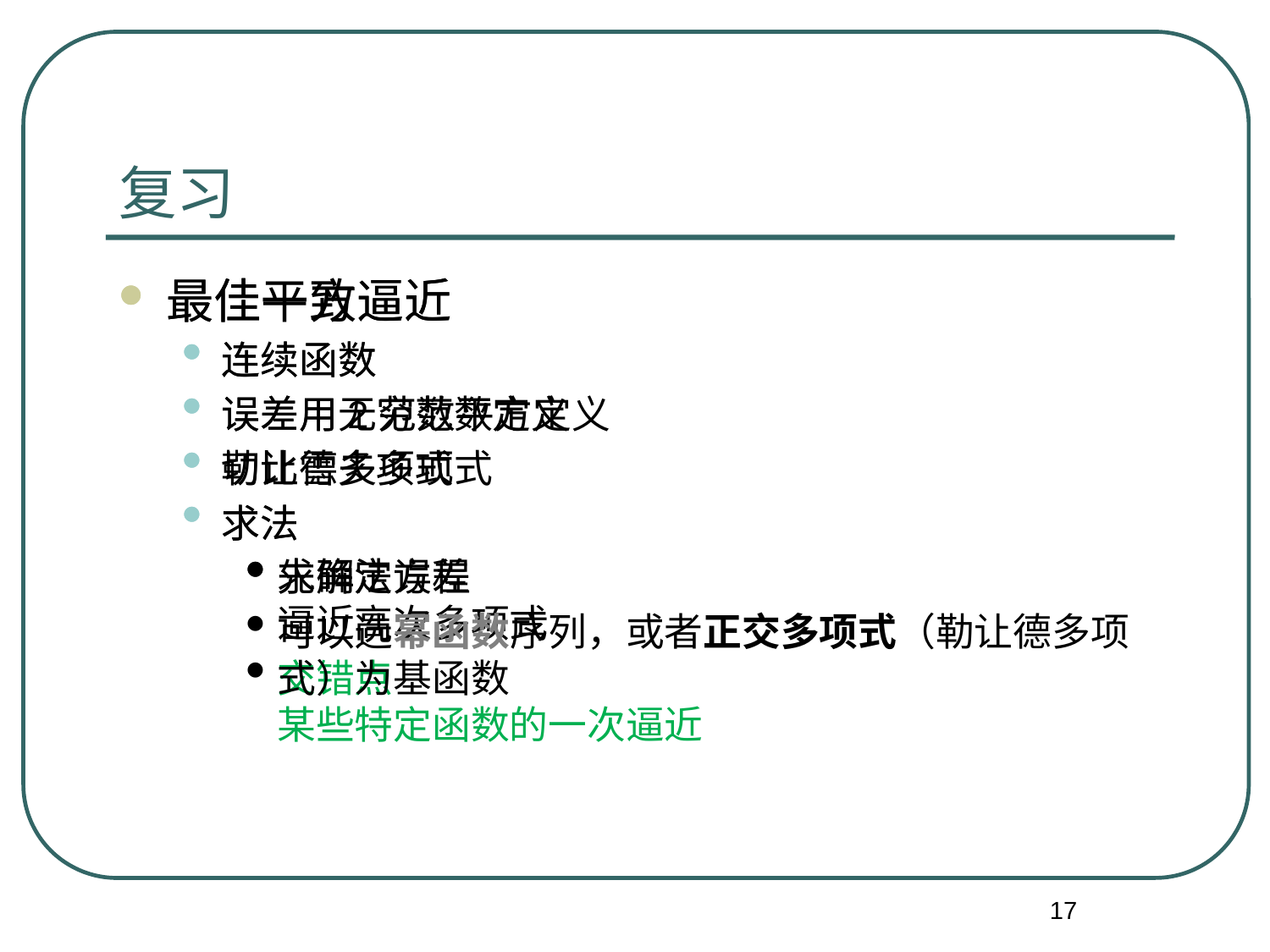

# 复习
最佳一致逼近
连续函数
误差用无穷范数定义
切比雪夫多项式
求法
先确定误差
逼近高次多项式
交错点
某些特定函数的一次逼近
最佳平方逼近
连续函数
误差用2范数平方定义
勒让德多项式
求法
求解法方程
可以选幂函数序列，或者正交多项式（勒让德多项式）为基函数
17